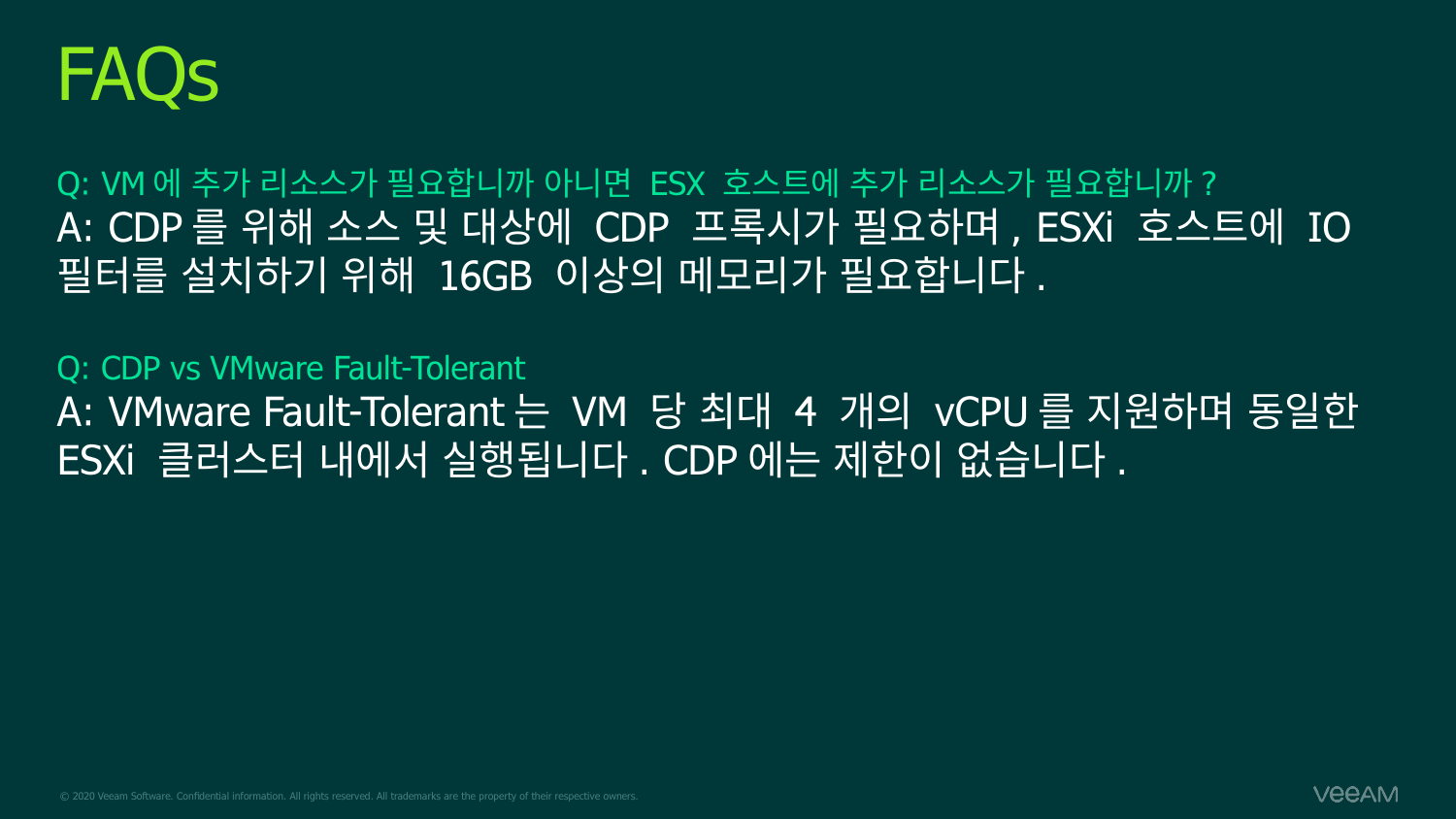

# FAQs
Q: VM에 추가 리소스가 필요합니까 아니면 ESX 호스트에 추가 리소스가 필요합니까?
A: CDP를 위해 소스 및 대상에 CDP 프록시가 필요하며, ESXi 호스트에 IO 필터를 설치하기 위해 16GB 이상의 메모리가 필요합니다.

Q: CDP vs VMware Fault-Tolerant
A: VMware Fault-Tolerant는 VM 당 최대 4 개의 vCPU를 지원하며 동일한 ESXi 클러스터 내에서 실행됩니다. CDP에는 제한이 없습니다.